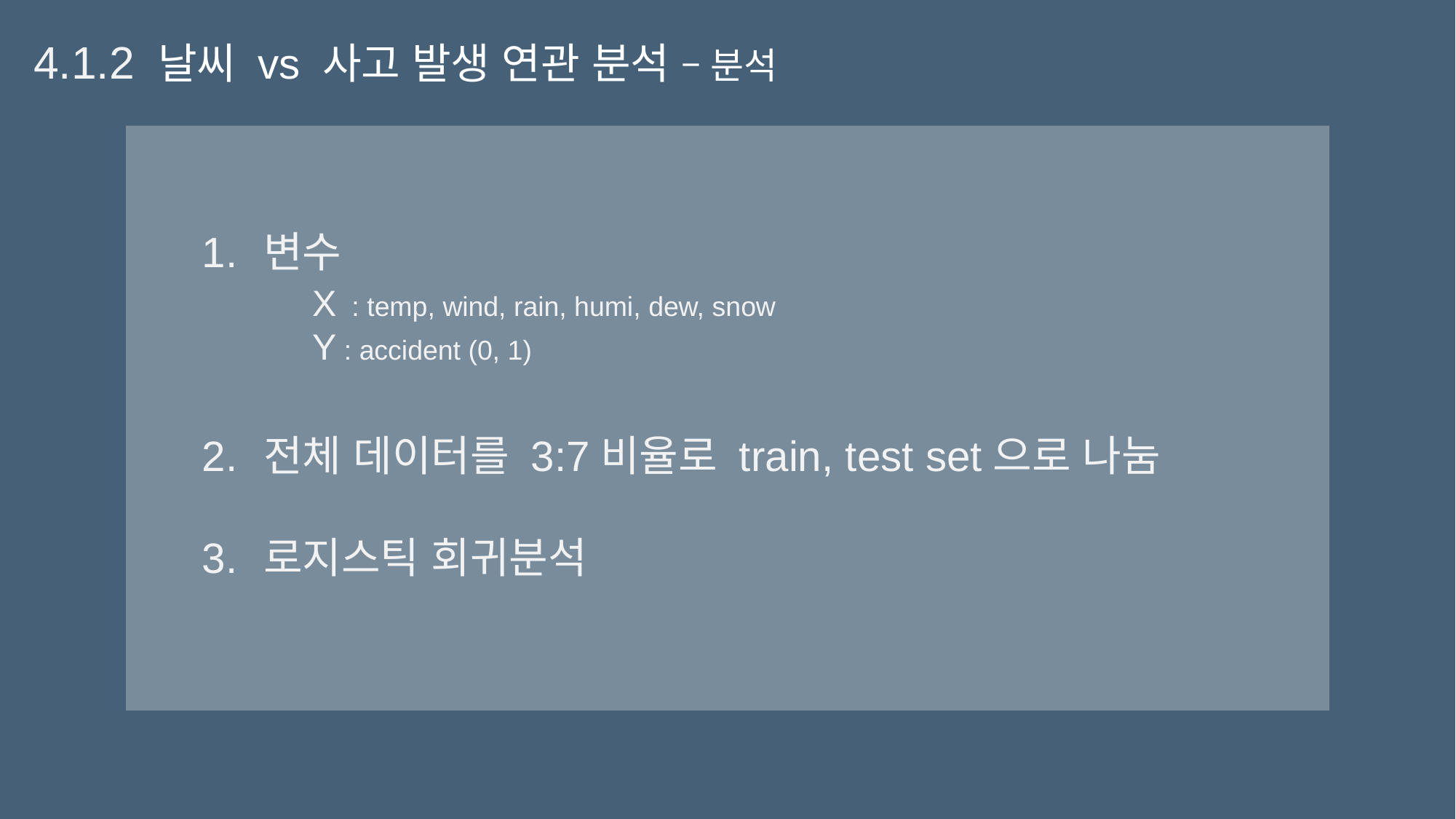

4.1.2 날씨 vs 사고 발생 연관 분석 – 분석

변수

전체 데이터를 3:7비율로 train, test set으로 나눔
로지스틱 회귀분석
X  : temp, wind, rain, humi, dew, snow
Y : accident (0, 1)